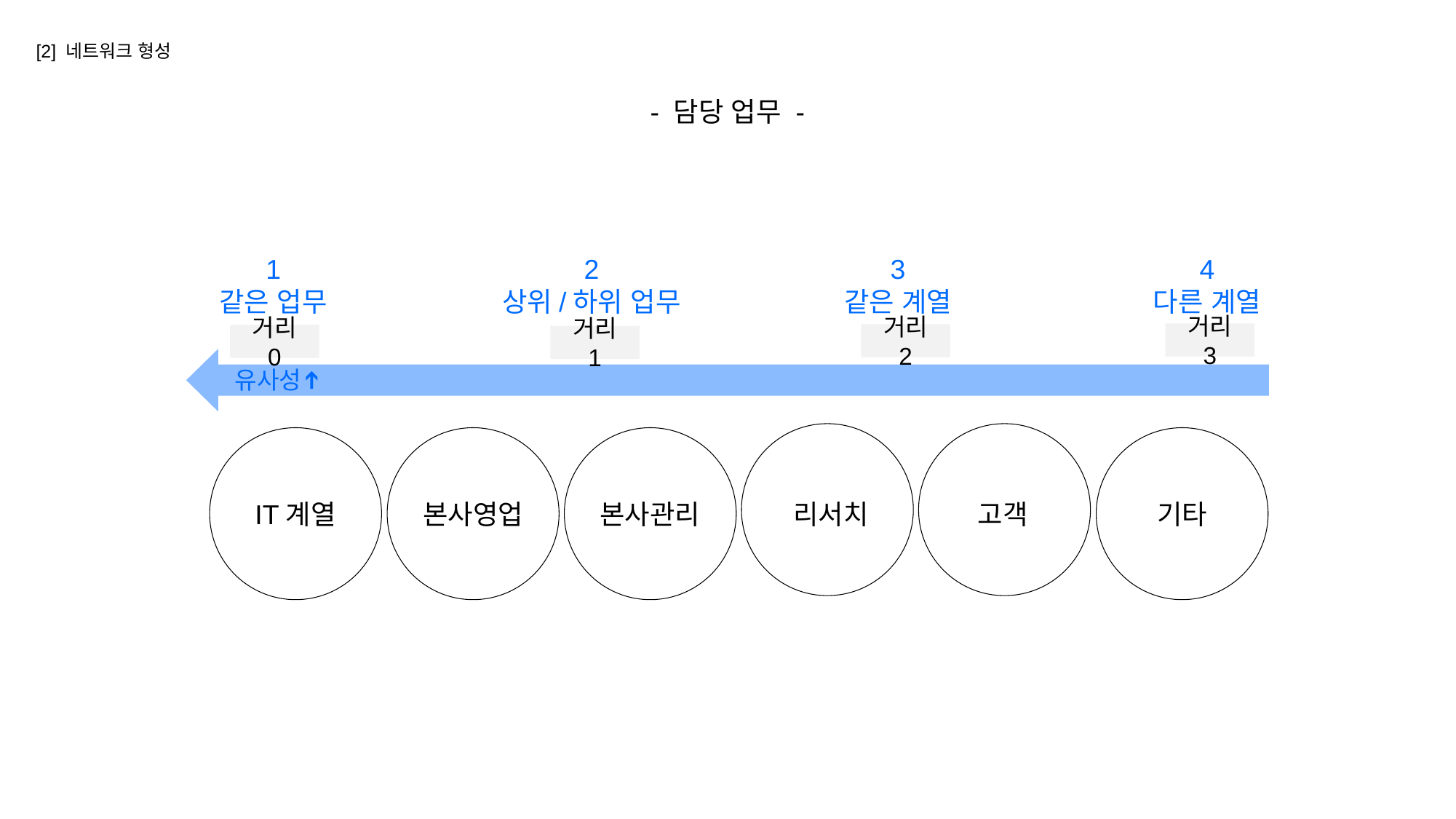

[2] 네트워크 형성
- 담당 업무 -

2
상위/하위 업무
4
다른 계열
3
같은 계열
1
같은 업무

IT계열
본사영업
본사관리
리서치
고객
기타
거리 3
거리 2
거리 0
거리 1
유사성
➔